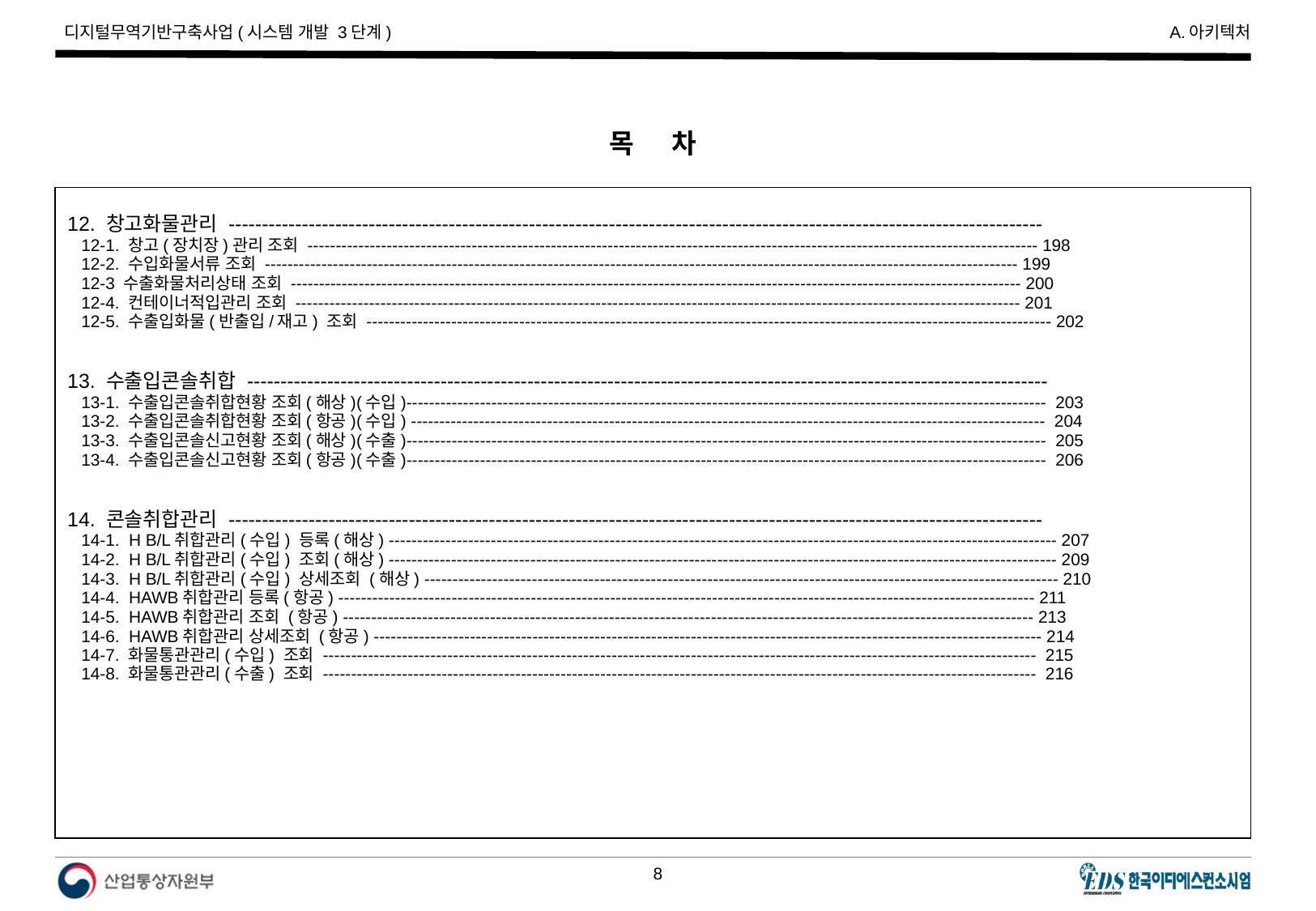

목     차

12. 창고화물관리 --------------------------------------------------------------------------------------------------------------------------
   12-1. 창고(장치장)관리 조회 --------------------------------------------------------------------------------------------------------------------------------- 198
   12-2. 수입화물서류 조회 ------------------------------------------------------------------------------------------------------------------------------------- 199
   12-3 수출화물처리상태 조회 --------------------------------------------------------------------------------------------------------------------------------- 200
   12-4. 컨테이너적입관리 조회 -------------------------------------------------------------------------------------------------------------------------------- 201
   12-5. 수출입화물(반출입/재고) 조회 ------------------------------------------------------------------------------------------------------------------------- 202

13. 수출입콘솔취합 ------------------------------------------------------------------------------------------------------------------------
   13-1. 수출입콘솔취합현황 조회(해상)(수입)-----------------------------------------------------------------------------------------------------------------  203
   13-2. 수출입콘솔취합현황 조회(항공)(수입) ----------------------------------------------------------------------------------------------------------------  204
   13-3. 수출입콘솔신고현황 조회(해상)(수출)-----------------------------------------------------------------------------------------------------------------  205
   13-4. 수출입콘솔신고현황 조회(항공)(수출)-----------------------------------------------------------------------------------------------------------------  206

14. 콘솔취합관리 --------------------------------------------------------------------------------------------------------------------------
   14-1.  H B/L취합관리(수입) 등록(해상) ---------------------------------------------------------------------------------------------------------------------- 207
   14-2.  H B/L취합관리(수입) 조회(해상) ---------------------------------------------------------------------------------------------------------------------- 209
   14-3.  H B/L취합관리(수입) 상세조회 (해상) ---------------------------------------------------------------------------------------------------------------- 210
   14-4.  HAWB취합관리 등록(항공) --------------------------------------------------------------------------------------------------------------------------- 211
   14-5.  HAWB취합관리 조회 (항공) -------------------------------------------------------------------------------------------------------------------------- 213
   14-6.  HAWB취합관리 상세조회 (항공) ---------------------------------------------------------------------------------------------------------------------- 214
   14-7. 화물통관관리(수입) 조회 ------------------------------------------------------------------------------------------------------------------------------  215
   14-8. 화물통관관리(수출) 조회 ------------------------------------------------------------------------------------------------------------------------------  216